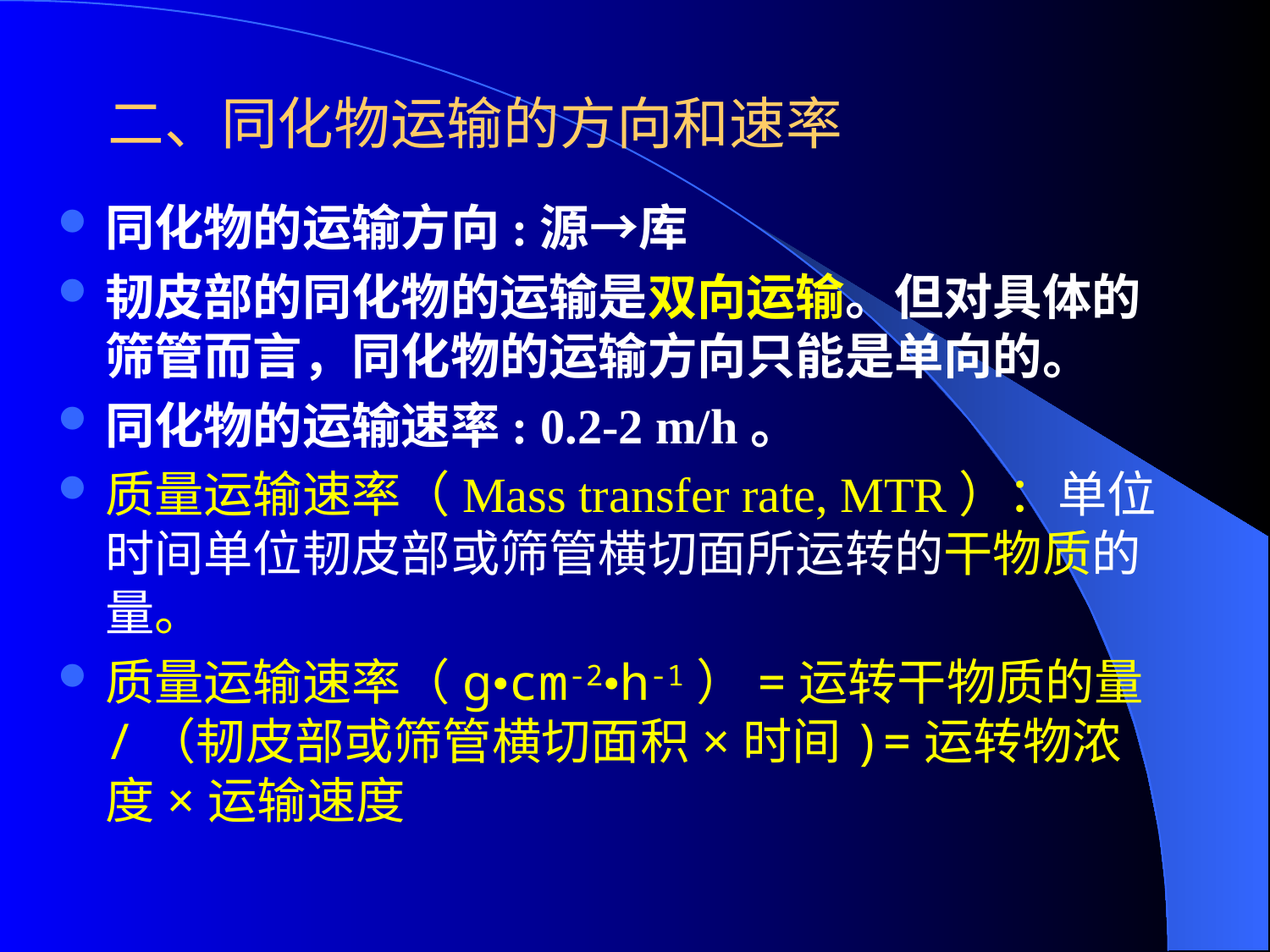

# 二、同化物运输的方向和速率
同化物的运输方向:源→库
韧皮部的同化物的运输是双向运输。但对具体的筛管而言，同化物的运输方向只能是单向的。
同化物的运输速率: 0.2-2 m/h。
质量运输速率（Mass transfer rate, MTR）：单位时间单位韧皮部或筛管横切面所运转的干物质的量。
质量运输速率（g•cm-2•h-1）=运转干物质的量/（韧皮部或筛管横切面积×时间)=运转物浓度×运输速度